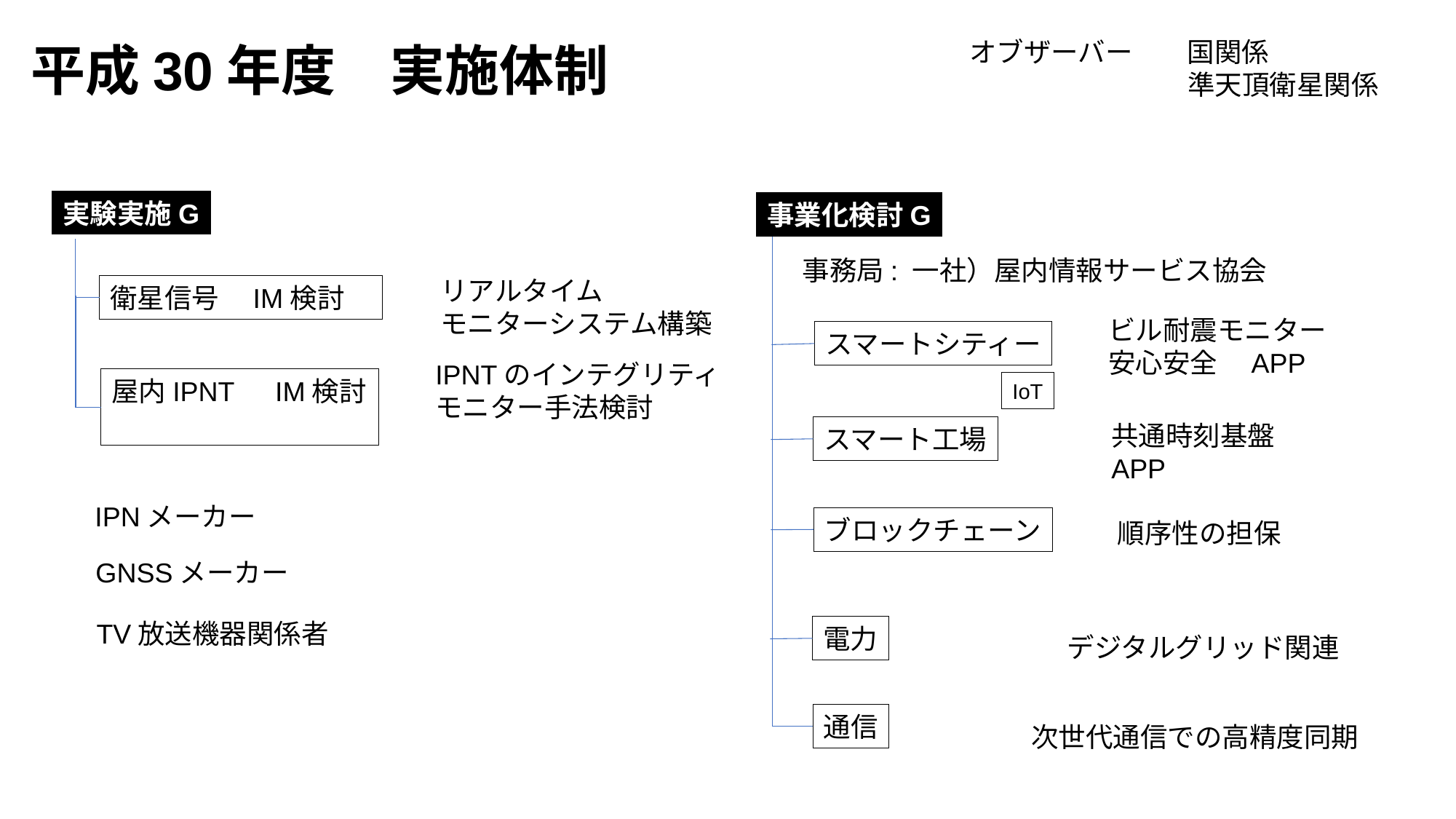

オブザーバー　　国関係
　　　　　　　　準天頂衛星関係
平成30年度　実施体制
実験実施G
事業化検討G
事務局: 一社）屋内情報サービス協会
リアルタイム
モニターシステム構築
衛星信号　IM検討
ビル耐震モニター
安心安全　APP
スマートシティー
IPNTのインテグリティ
モニター手法検討
屋内IPNT　IM検討
IoT
共通時刻基盤
APP
スマート工場
IPNメーカー
ブロックチェーン
順序性の担保
GNSSメーカー
TV放送機器関係者
電力
デジタルグリッド関連
通信
次世代通信での高精度同期